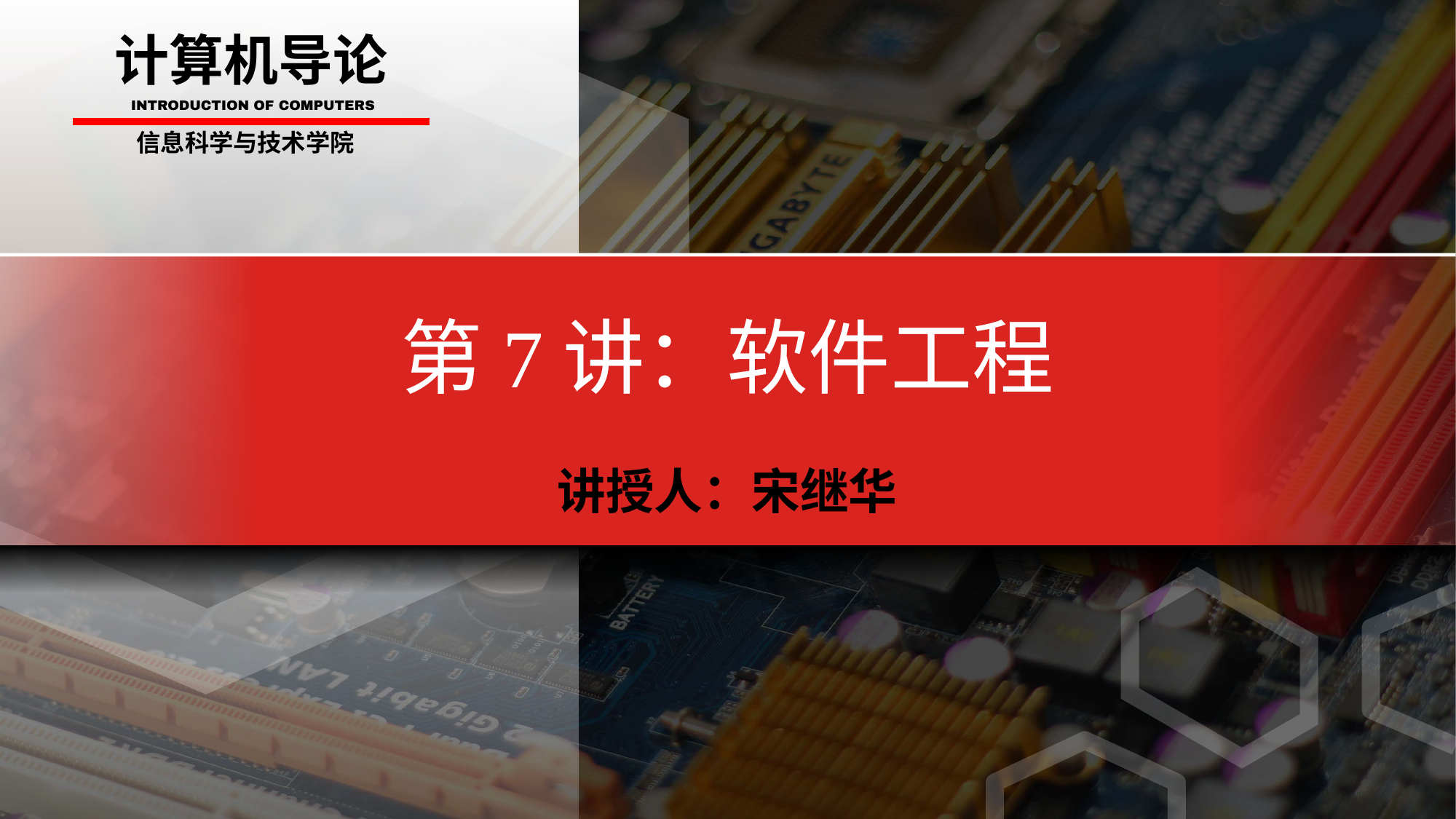

计算机导论
INTRODUCTION OF COMPUTERS
信息科学与技术学院

第7讲：软件工程
讲授人：宋继华